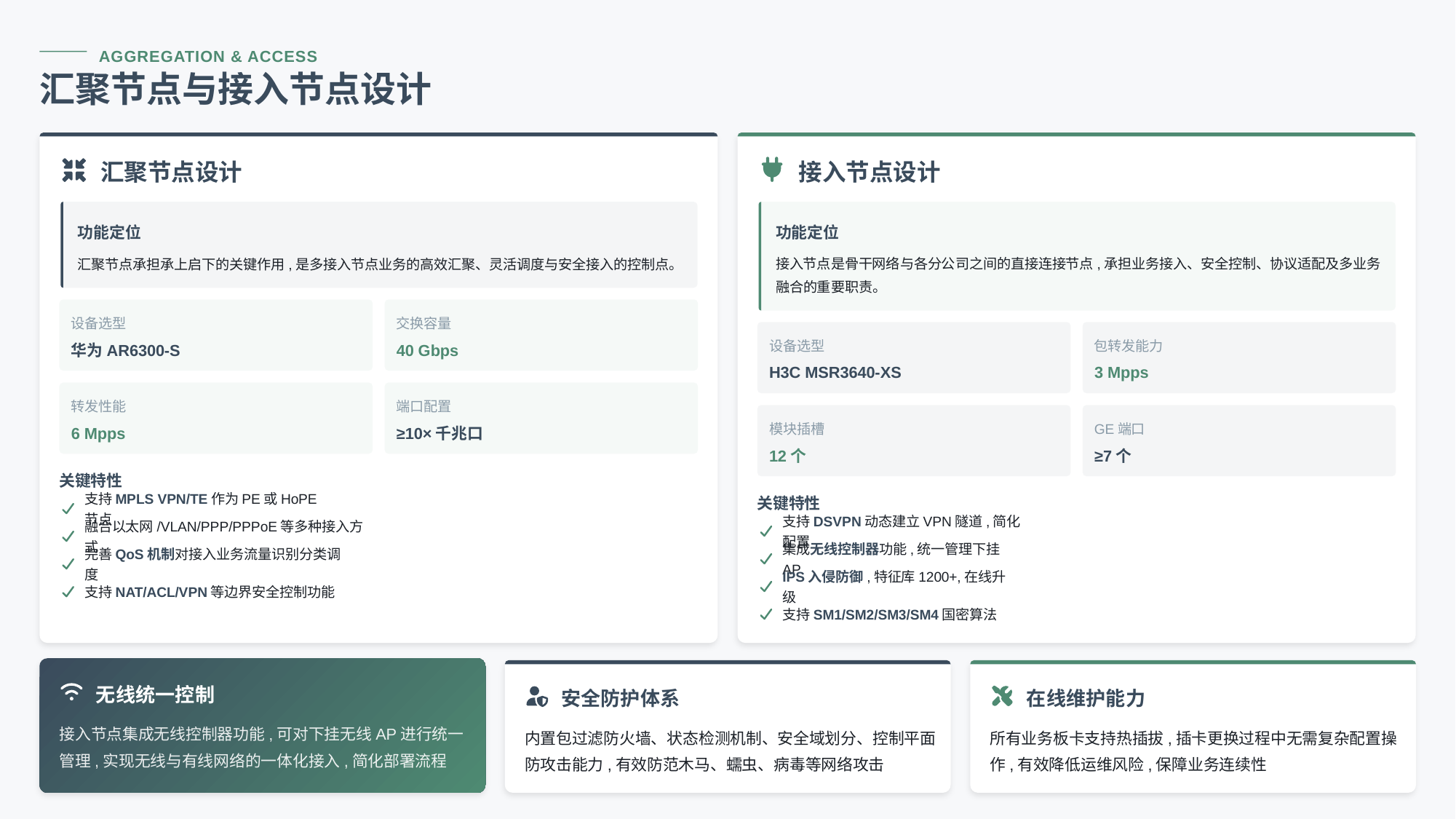

AGGREGATION & ACCESS

汇聚节点与接入节点设计

汇聚节点设计
接入节点设计

功能定位
功能定位
汇聚节点承担承上启下的关键作用,是多接入节点业务的高效汇聚、灵活调度与安全接入的控制点。
接入节点是骨干网络与各分公司之间的直接连接节点,承担业务接入、安全控制、协议适配及多业务融合的重要职责。

设备选型
交换容量

设备选型
包转发能力
华为AR6300-S
40 Gbps
H3C MSR3640-XS
3 Mpps

转发性能
端口配置

模块插槽
GE端口
6 Mpps
≥10×千兆口
12个
≥7个
关键特性
关键特性
支持MPLS VPN/TE作为PE或HoPE节点

支持DSVPN动态建立VPN隧道,简化配置

融合以太网/VLAN/PPP/PPPoE等多种接入方式

集成无线控制器功能,统一管理下挂AP

完善QoS机制对接入业务流量识别分类调度

IPS入侵防御,特征库1200+,在线升级

支持NAT/ACL/VPN等边界安全控制功能

支持SM1/SM2/SM3/SM4国密算法

无线统一控制

安全防护体系
在线维护能力

接入节点集成无线控制器功能,可对下挂无线AP进行统一管理,实现无线与有线网络的一体化接入,简化部署流程
内置包过滤防火墙、状态检测机制、安全域划分、控制平面防攻击能力,有效防范木马、蠕虫、病毒等网络攻击
所有业务板卡支持热插拔,插卡更换过程中无需复杂配置操作,有效降低运维风险,保障业务连续性